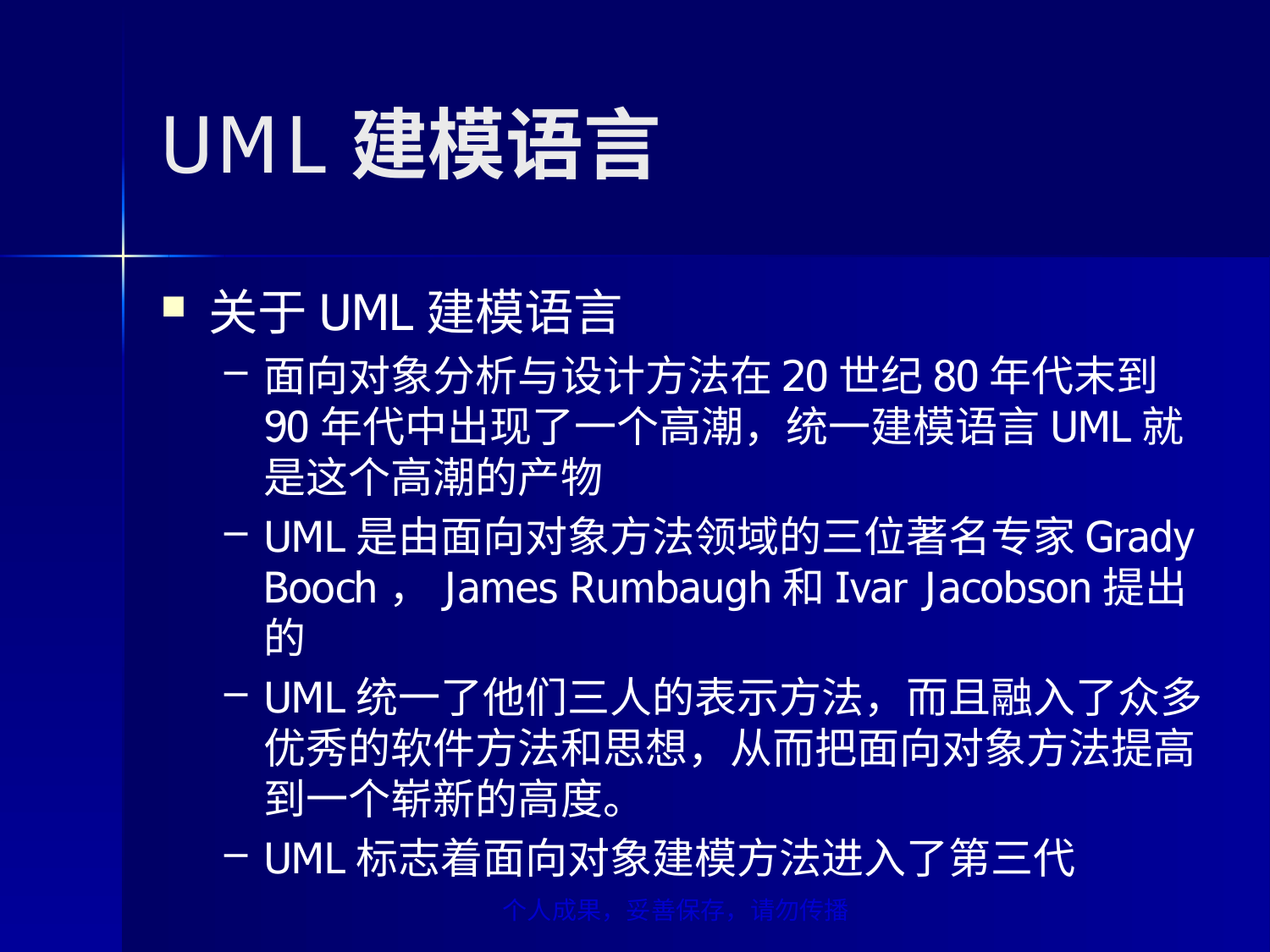

# UML建模语言
关于UML建模语言
面向对象分析与设计方法在20世纪80年代末到90年代中出现了一个高潮，统一建模语言UML就是这个高潮的产物
UML是由面向对象方法领域的三位著名专家Grady Booch，James Rumbaugh和Ivar Jacobson提出的
UML统一了他们三人的表示方法，而且融入了众多优秀的软件方法和思想，从而把面向对象方法提高到一个崭新的高度。
UML标志着面向对象建模方法进入了第三代
个人成果，妥善保存，请勿传播